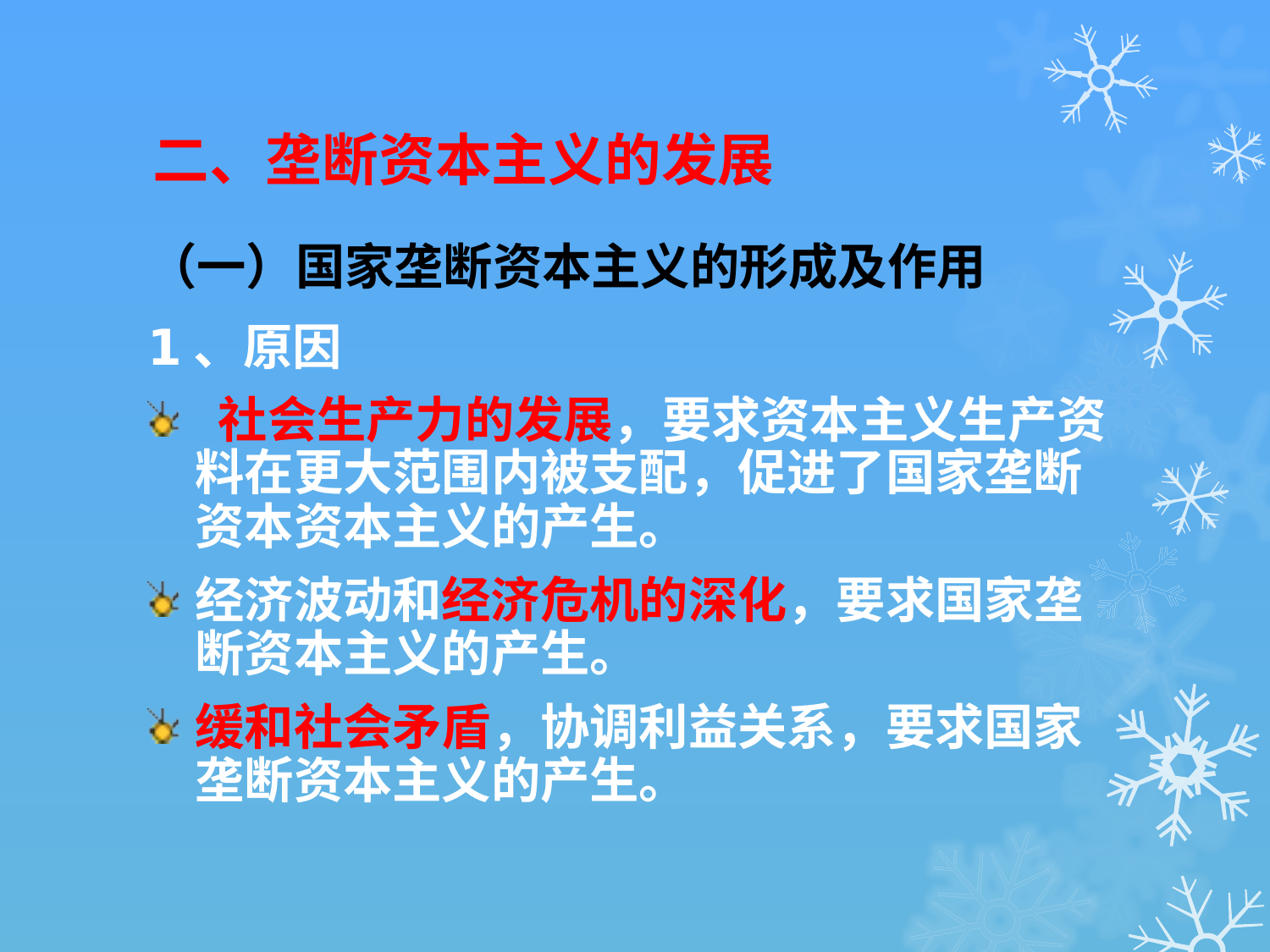

# 二、垄断资本主义的发展
（一）国家垄断资本主义的形成及作用
1、原因
 社会生产力的发展，要求资本主义生产资料在更大范围内被支配，促进了国家垄断资本资本主义的产生。
经济波动和经济危机的深化，要求国家垄断资本主义的产生。
缓和社会矛盾，协调利益关系，要求国家垄断资本主义的产生。